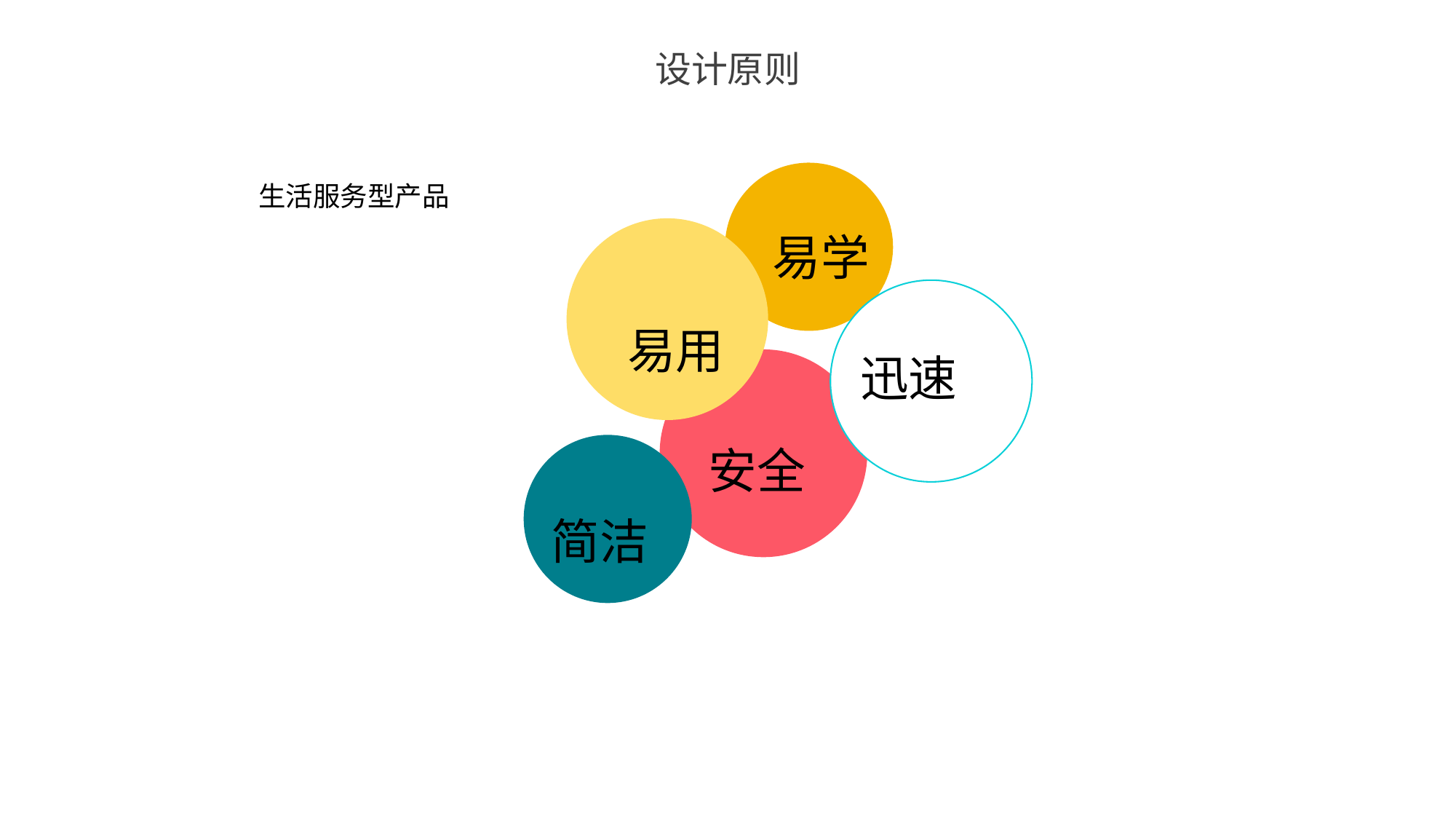

设计原则
生活服务型产品

易学
易用

安全

简洁
单击
此处添加名称

迅速